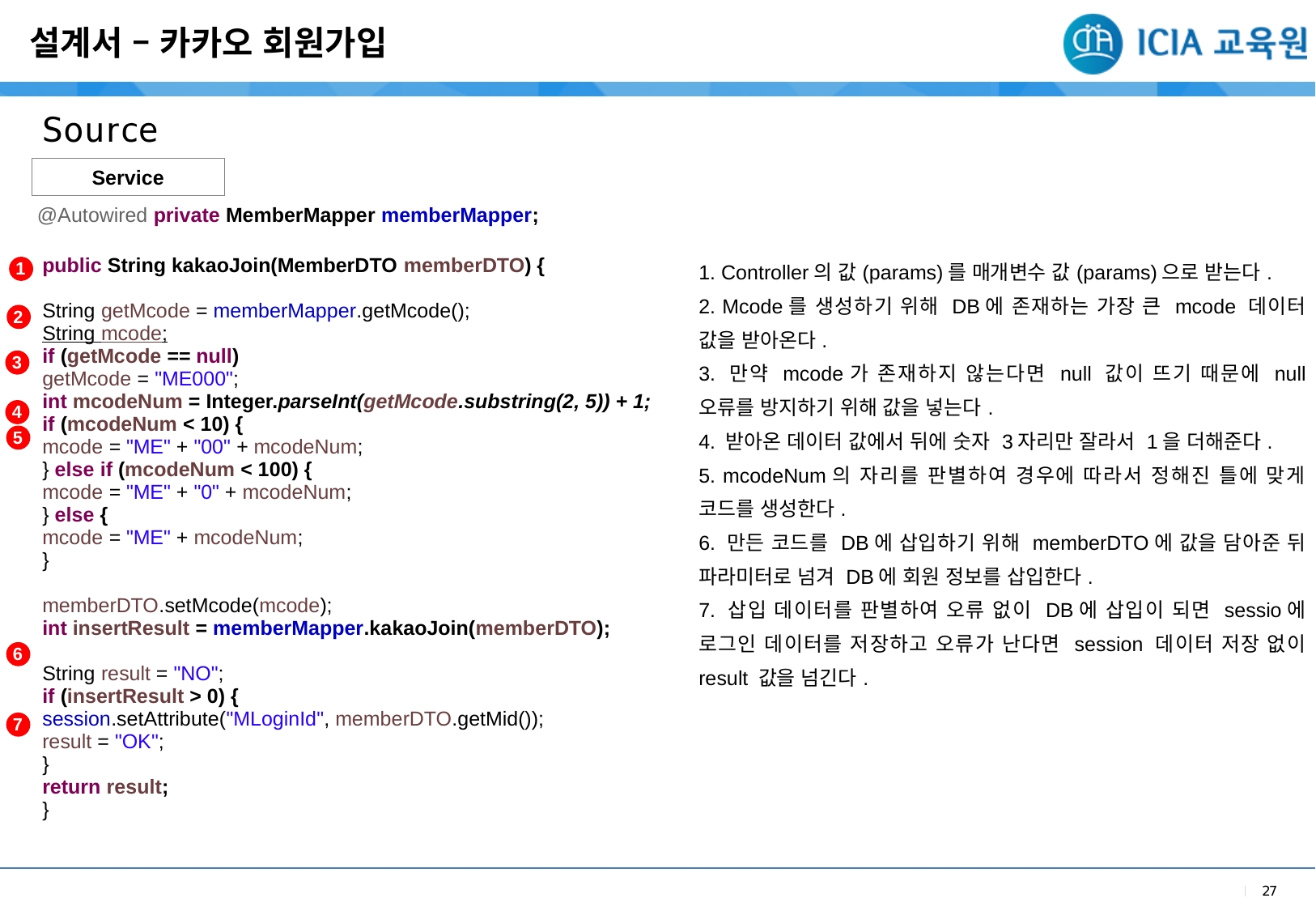

설계서 – 카카오 회원가입
Source
Service
@Autowired private MemberMapper memberMapper;
|  |
| --- |
| 1. Controller의 값(params)를 매개변수 값(params)으로 받는다. 2. Mcode를 생성하기 위해 DB에 존재하는 가장 큰 mcode 데이터 값을 받아온다. 3. 만약 mcode가 존재하지 않는다면 null 값이 뜨기 때문에 null 오류를 방지하기 위해 값을 넣는다. 4. 받아온 데이터 값에서 뒤에 숫자 3자리만 잘라서 1을 더해준다. 5. mcodeNum의 자리를 판별하여 경우에 따라서 정해진 틀에 맞게 코드를 생성한다. 6. 만든 코드를 DB에 삽입하기 위해 memberDTO에 값을 담아준 뒤 파라미터로 넘겨 DB에 회원 정보를 삽입한다. 7. 삽입 데이터를 판별하여 오류 없이 DB에 삽입이 되면 sessio에 로그인 데이터를 저장하고 오류가 난다면 session 데이터 저장 없이 result 값을 넘긴다. |
1

| public String kakaoJoin(MemberDTO memberDTO) { String getMcode = memberMapper.getMcode(); String mcode; if (getMcode == null) getMcode = "ME000"; int mcodeNum = Integer.parseInt(getMcode.substring(2, 5)) + 1; if (mcodeNum < 10) { mcode = "ME" + "00" + mcodeNum; } else if (mcodeNum < 100) { mcode = "ME" + "0" + mcodeNum; } else { mcode = "ME" + mcodeNum; } memberDTO.setMcode(mcode); int insertResult = memberMapper.kakaoJoin(memberDTO); String result = "NO"; if (insertResult > 0) { session.setAttribute("MLoginId", memberDTO.getMid()); result = "OK"; } return result; } |
| --- |
2

3

4

5

6

7